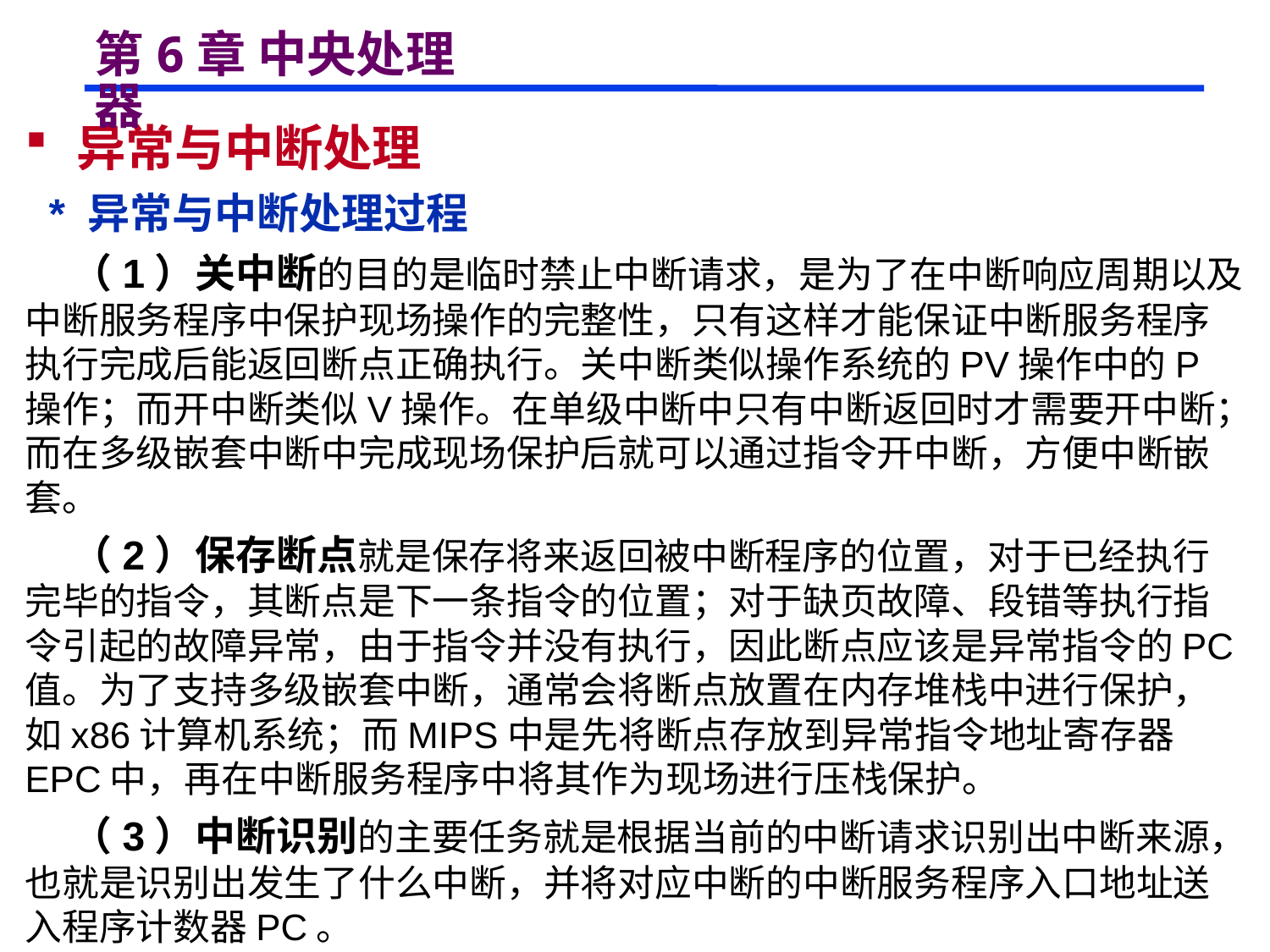

# 第6章 中央处理器
 异常与中断处理
  * 异常与中断处理过程
    （1）关中断的目的是临时禁止中断请求，是为了在中断响应周期以及中断服务程序中保护现场操作的完整性，只有这样才能保证中断服务程序执行完成后能返回断点正确执行。关中断类似操作系统的PV操作中的P操作；而开中断类似V操作。在单级中断中只有中断返回时才需要开中断；而在多级嵌套中断中完成现场保护后就可以通过指令开中断，方便中断嵌套。
    （2）保存断点就是保存将来返回被中断程序的位置，对于已经执行完毕的指令，其断点是下一条指令的位置；对于缺页故障、段错等执行指令引起的故障异常，由于指令并没有执行，因此断点应该是异常指令的PC值。为了支持多级嵌套中断，通常会将断点放置在内存堆栈中进行保护，如x86计算机系统；而MIPS中是先将断点存放到异常指令地址寄存器EPC中，再在中断服务程序中将其作为现场进行压栈保护。
    （3）中断识别的主要任务就是根据当前的中断请求识别出中断来源，也就是识别出发生了什么中断，并将对应中断的中断服务程序入口地址送入程序计数器PC。